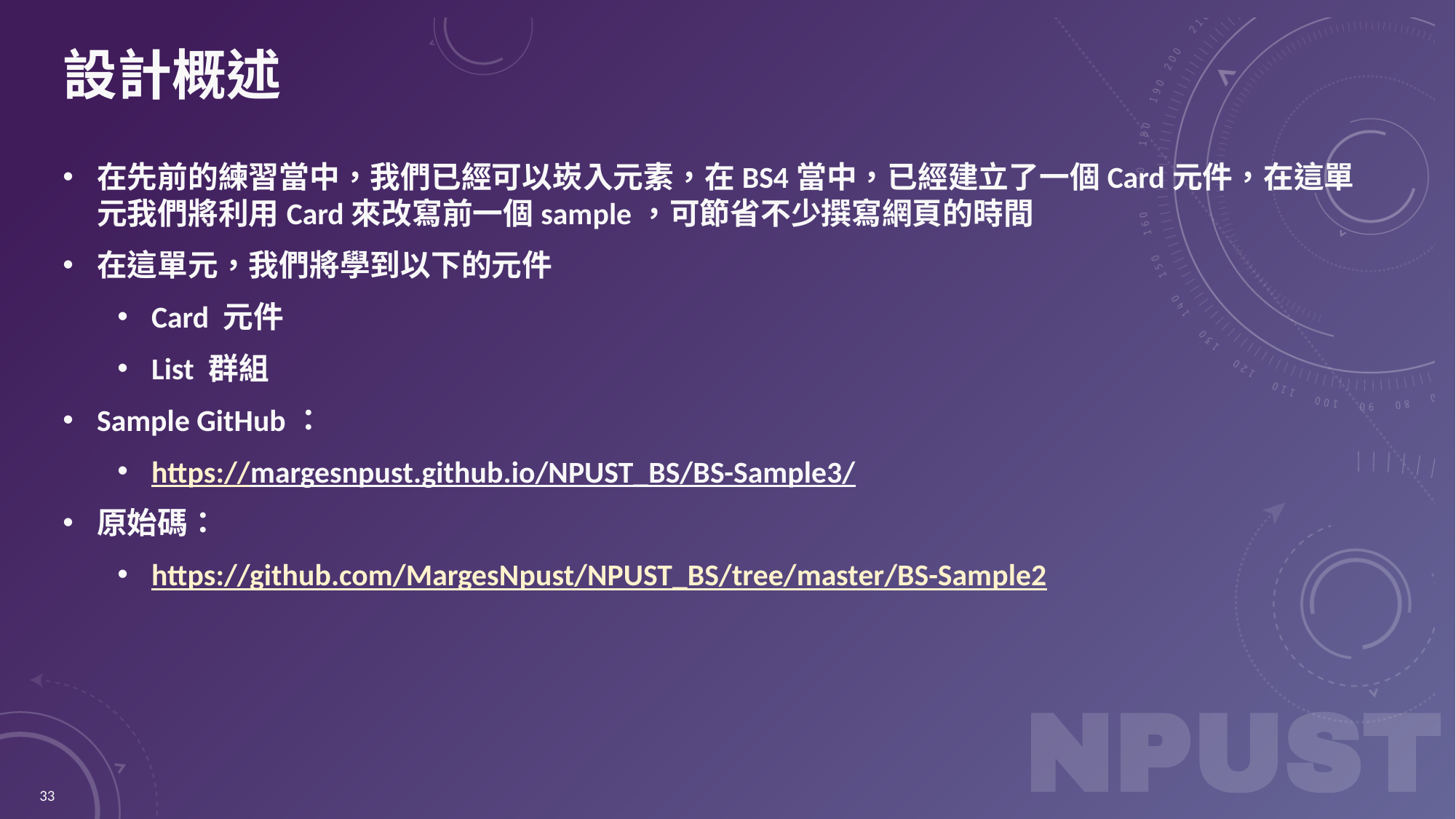

# 設計概述
在先前的練習當中，我們已經可以崁入元素，在BS4當中，已經建立了一個Card元件，在這單元我們將利用Card來改寫前一個sample，可節省不少撰寫網頁的時間
在這單元，我們將學到以下的元件
Card 元件
List 群組
Sample GitHub：
https://margesnpust.github.io/NPUST_BS/BS-Sample3/
原始碼：
https://github.com/MargesNpust/NPUST_BS/tree/master/BS-Sample2

33